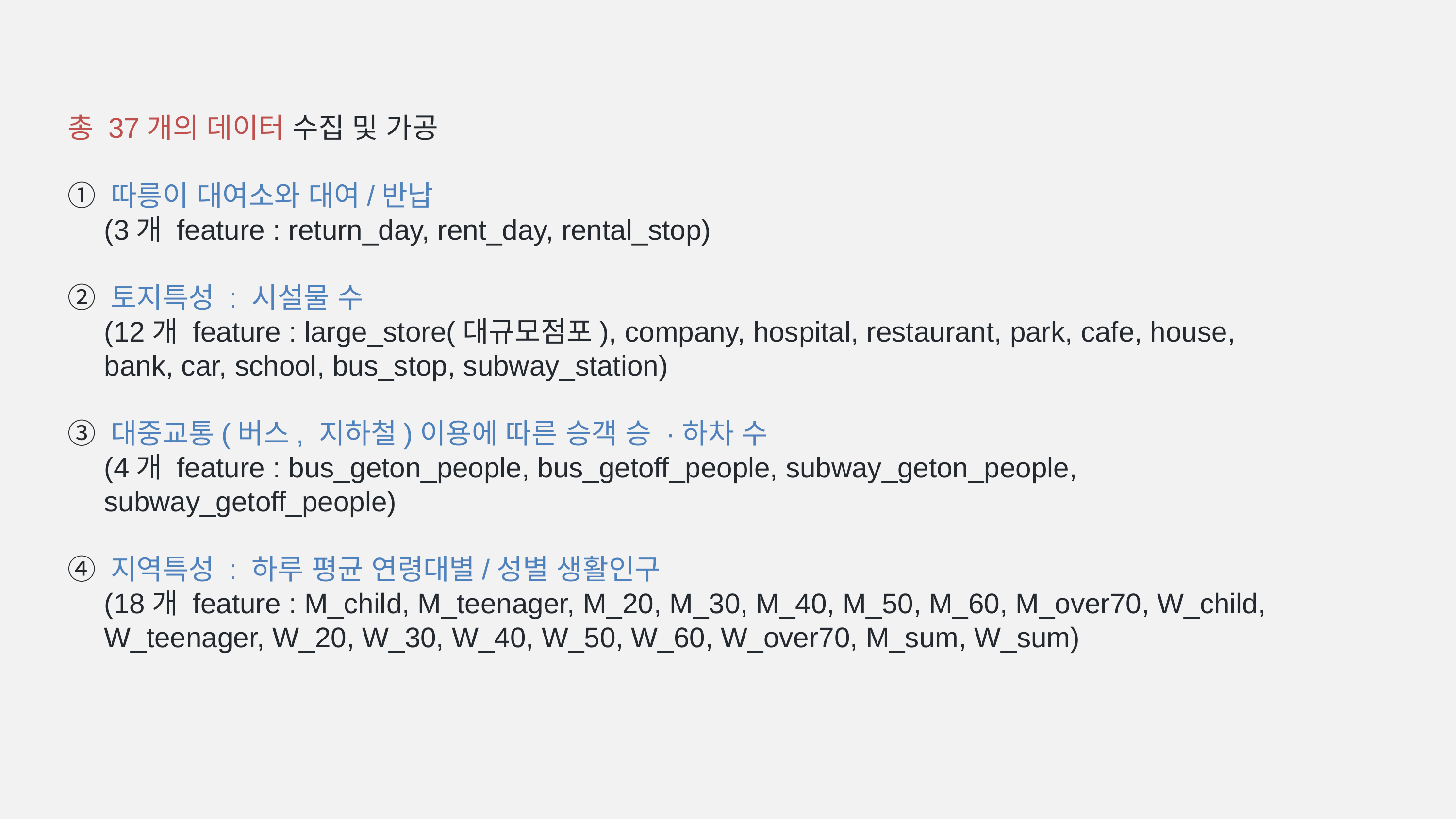

총 37개의 데이터 수집 및 가공

① 따릉이 대여소와 대여/반납
(3개 feature : return_day, rent_day, rental_stop)
② 토지특성 : 시설물 수
(12개 feature : large_store(대규모점포), company, hospital, restaurant, park, cafe, house, bank, car, school, bus_stop, subway_station)
③ 대중교통(버스, 지하철)이용에 따른 승객 승 ·하차 수
(4개 feature : bus_geton_people, bus_getoff_people, subway_geton_people, subway_getoff_people)
④ 지역특성 : 하루 평균 연령대별/성별 생활인구
(18개 feature : M_child, M_teenager, M_20, M_30, M_40, M_50, M_60, M_over70, W_child, W_teenager, W_20, W_30, W_40, W_50, W_60, W_over70, M_sum, W_sum)